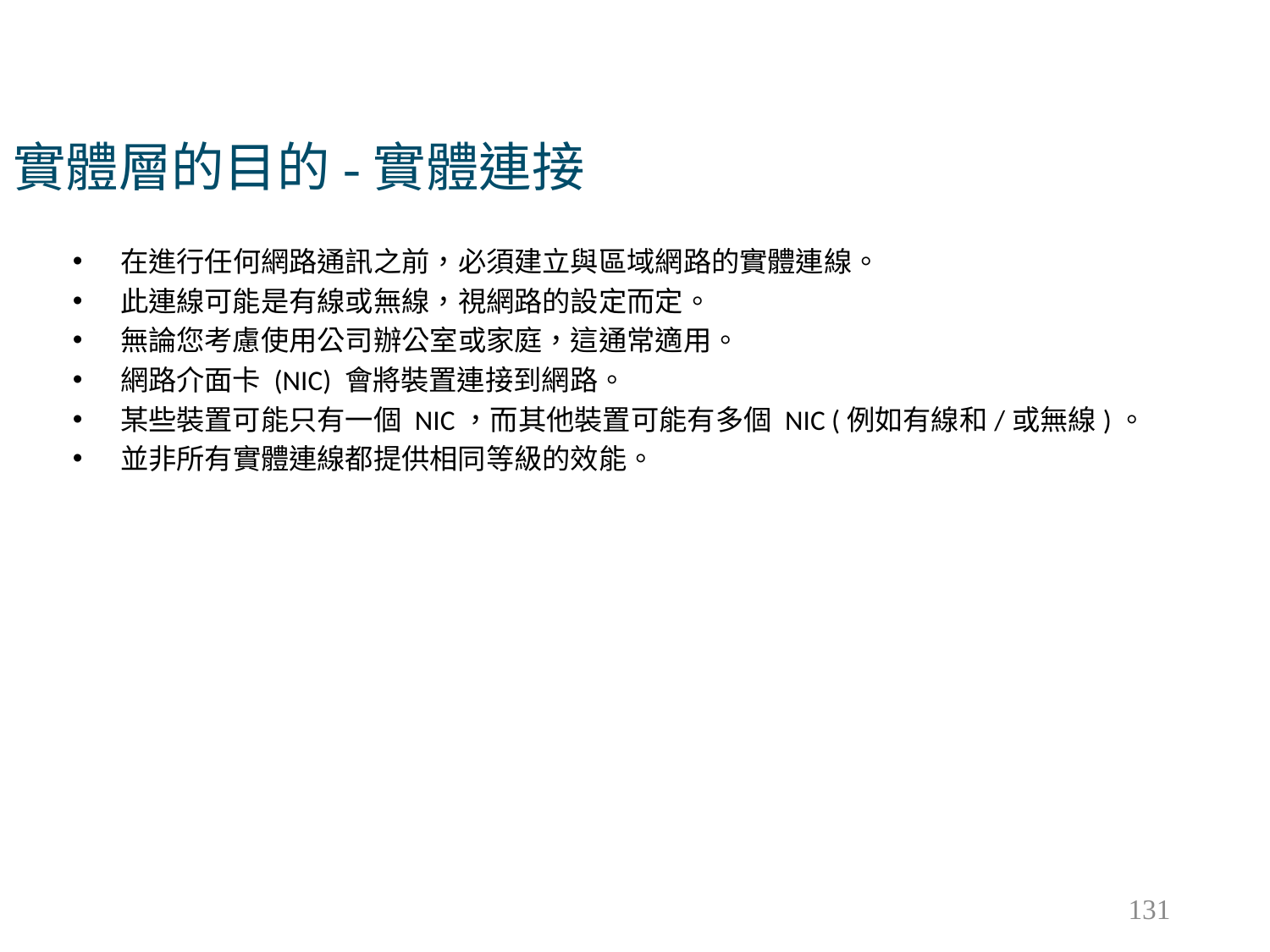

# 實體層的目的-實體連接
在進行任何網路通訊之前，必須建立與區域網路的實體連線。
此連線可能是有線或無線，視網路的設定而定。
無論您考慮使用公司辦公室或家庭，這通常適用。
網路介面卡 (NIC) 會將裝置連接到網路。
某些裝置可能只有一個 NIC，而其他裝置可能有多個 NIC (例如有線和/或無線)。
並非所有實體連線都提供相同等級的效能。
131